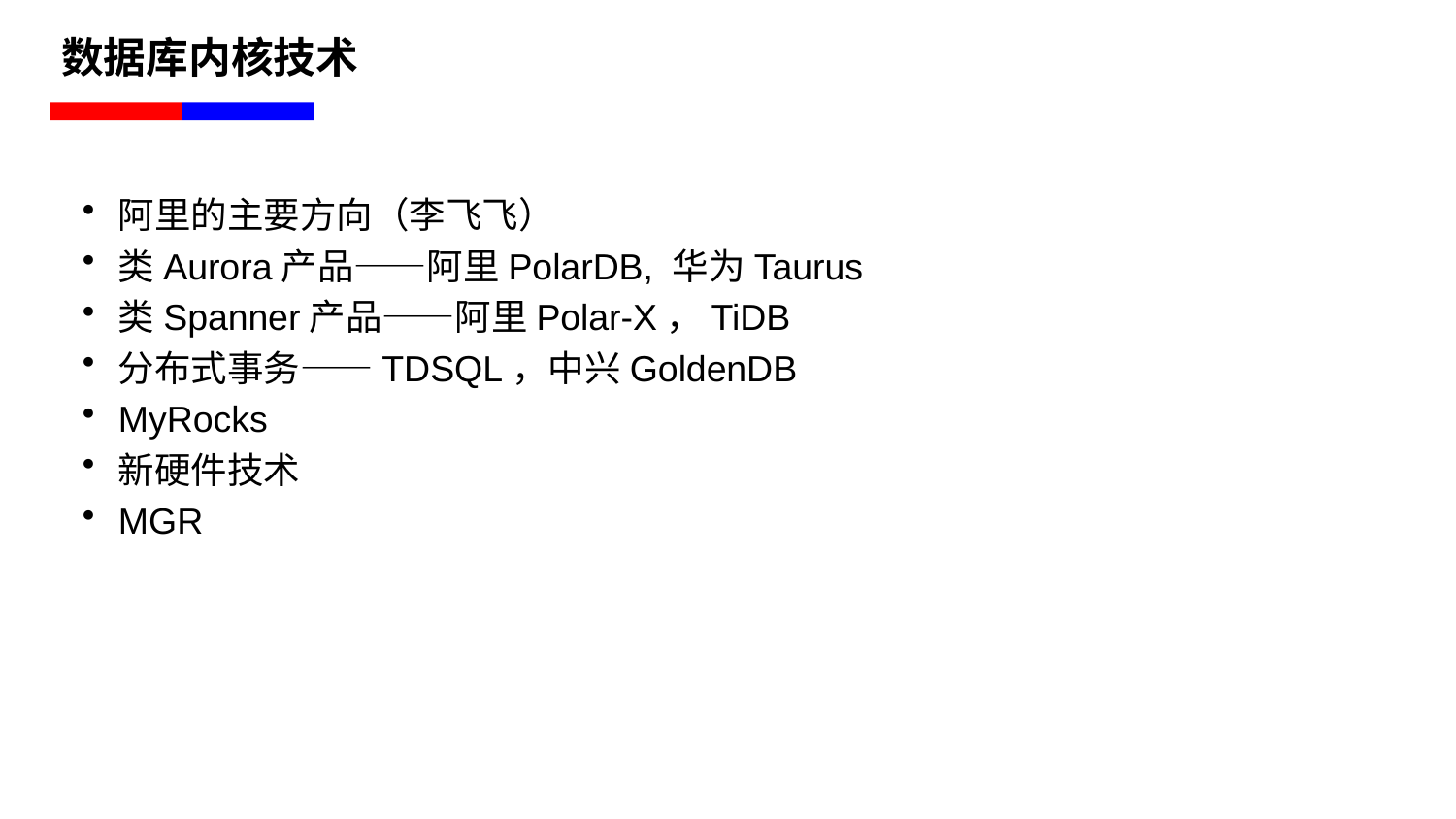

# 数据库内核技术
阿里的主要方向（李飞飞）
类Aurora产品——阿里PolarDB, 华为Taurus
类Spanner产品——阿里Polar-X，TiDB
分布式事务——TDSQL，中兴GoldenDB
MyRocks
新硬件技术
MGR